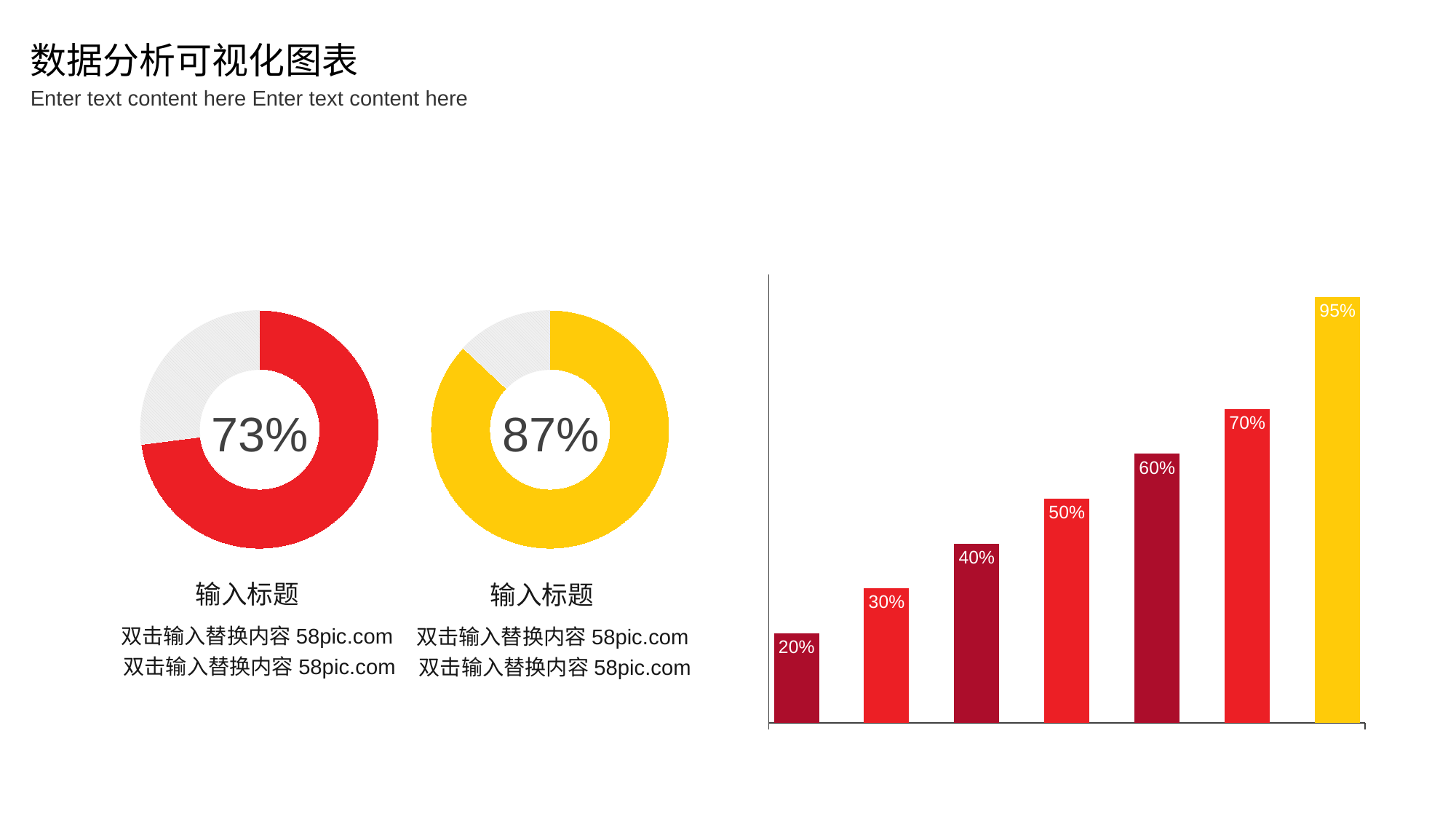

数据分析可视化图表
Enter text content here Enter text content here

### Chart

| Category | 系列 1 | 系列 2 | 系列 3 | 系列 4 | 系列 5 | 系列 6 | 系列 7 |
|---|---|---|---|---|---|---|---|
| 类别 1 | 0.2 | 0.3 | 0.4 | 0.5 | 0.6 | 0.7 | 0.95 |

### Chart

| Category | Column1 |
|---|---|
|  | 73.0 |
|  | 27.0 |

### Chart

| Category | Column1 |
|---|---|
|  | 87.0 |
|  | 13.0 |
73%
87%
输入标题
输入标题
双击输入替换内容58pic.com双击输入替换内容58pic.com
双击输入替换内容58pic.com双击输入替换内容58pic.com